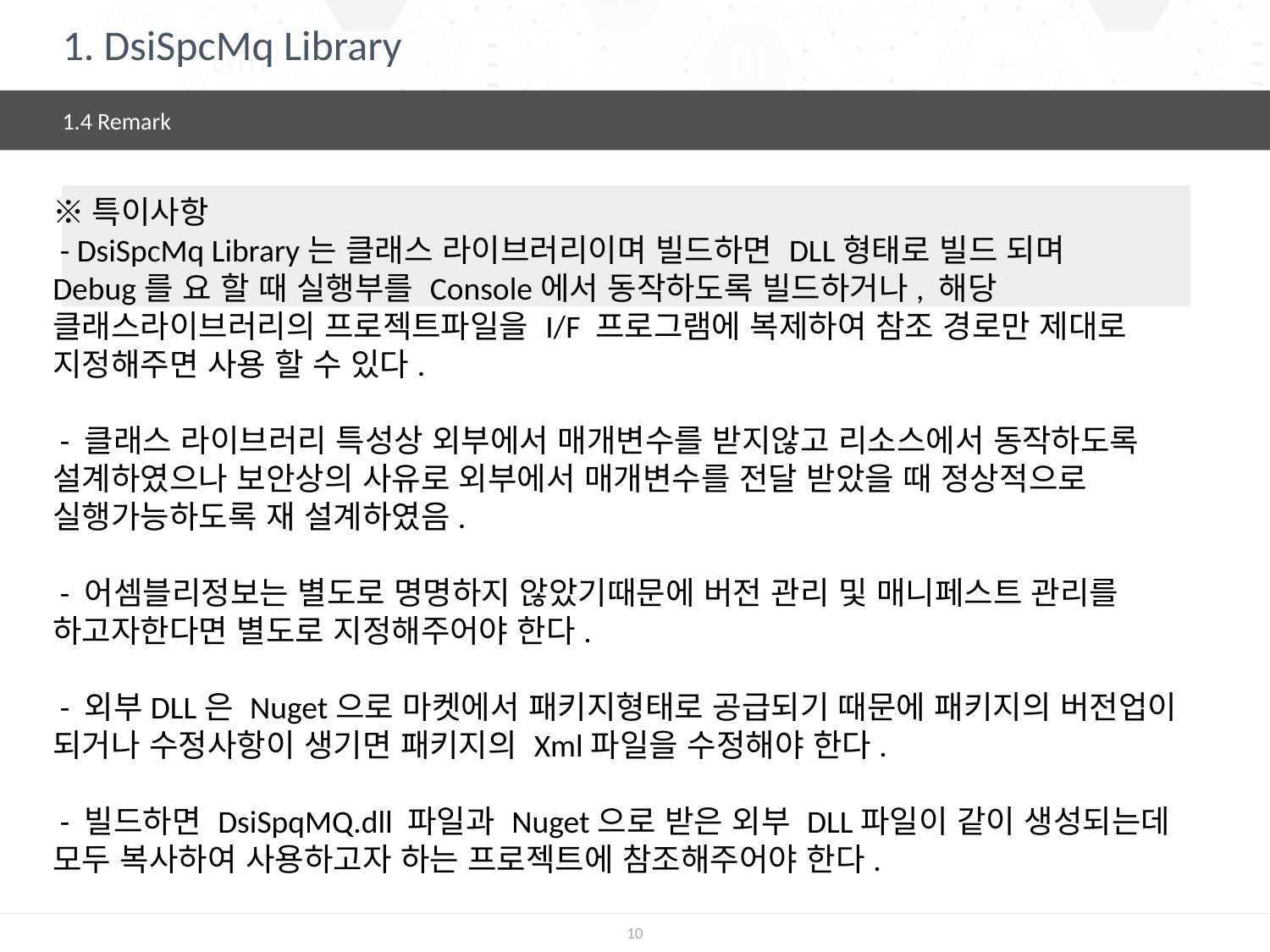

# 1. DsiSpcMq Library
1.4 Remark
※특이사항
 - DsiSpcMq Library는 클래스 라이브러리이며 빌드하면 DLL형태로 빌드 되며
Debug를 요 할 때 실행부를 Console에서 동작하도록 빌드하거나, 해당 클래스라이브러리의 프로젝트파일을 I/F 프로그램에 복제하여 참조 경로만 제대로 지정해주면 사용 할 수 있다.

 - 클래스 라이브러리 특성상 외부에서 매개변수를 받지않고 리소스에서 동작하도록 설계하였으나 보안상의 사유로 외부에서 매개변수를 전달 받았을 때 정상적으로 실행가능하도록 재 설계하였음.

 - 어셈블리정보는 별도로 명명하지 않았기때문에 버전 관리 및 매니페스트 관리를 하고자한다면 별도로 지정해주어야 한다.

 - 외부DLL은 Nuget으로 마켓에서 패키지형태로 공급되기 때문에 패키지의 버전업이 되거나 수정사항이 생기면 패키지의 Xml파일을 수정해야 한다.

 - 빌드하면 DsiSpqMQ.dll 파일과 Nuget으로 받은 외부 DLL파일이 같이 생성되는데
모두 복사하여 사용하고자 하는 프로젝트에 참조해주어야 한다.
10